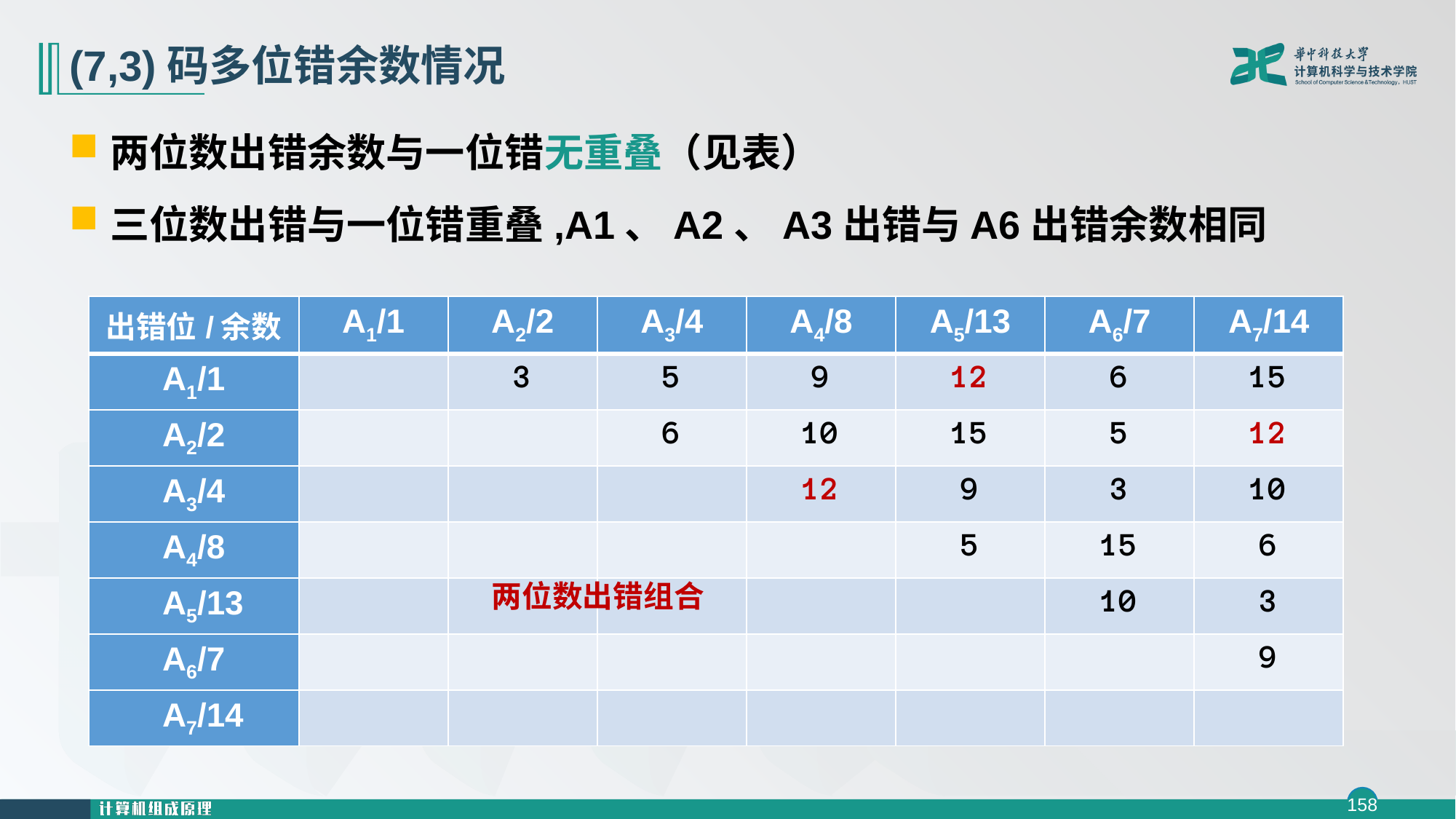

# (7,3)码多位错余数情况
两位数出错余数与一位错无重叠（见表）
三位数出错与一位错重叠,A1、A2、A3出错与A6出错余数相同

| 出错位/余数 | A1/1 | A2/2 | A3/4 | A4/8 | A5/13 | A6/7 | A7/14 |
| --- | --- | --- | --- | --- | --- | --- | --- |
| A1/1 |  | 3 | 5 | 9 | 12 | 6 | 15 |
| A2/2 |  |  | 6 | 10 | 15 | 5 | 12 |
| A3/4 |  |  |  | 12 | 9 | 3 | 10 |
| A4/8 |  |  |  |  | 5 | 15 | 6 |
| A5/13 |  |  |  |  |  | 10 | 3 |
| A6/7 |  |  |  |  |  |  | 9 |
| A7/14 |  |  |  |  |  |  |  |
两位数出错组合